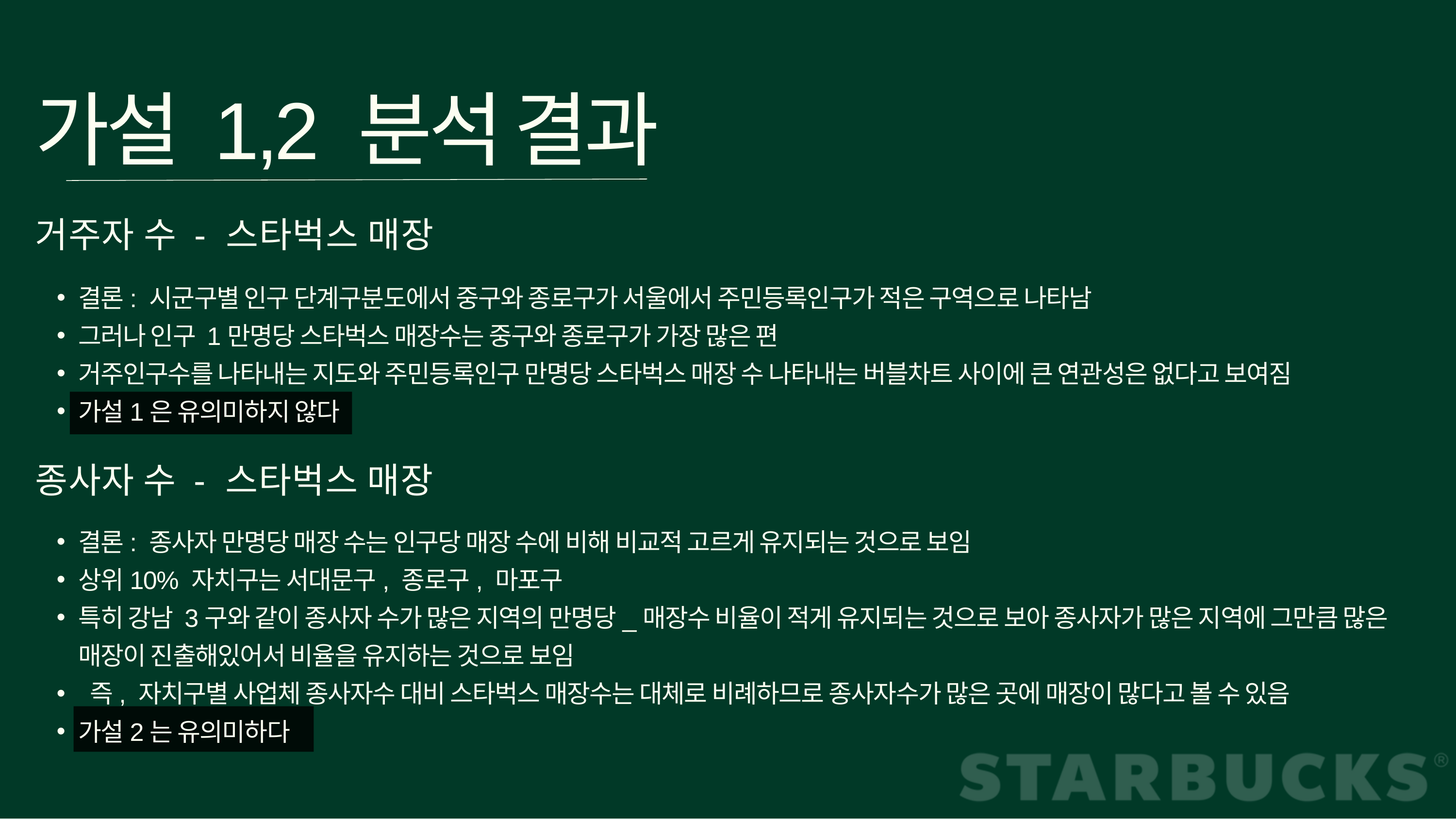

25

가설 1,2 분석 결과

거주자 수 - 스타벅스 매장
결론: 시군구별 인구 단계구분도에서 중구와 종로구가 서울에서 주민등록인구가 적은 구역으로 나타남
그러나 인구 1만명당 스타벅스 매장수는 중구와 종로구가 가장 많은 편
거주인구수를 나타내는 지도와 주민등록인구 만명당 스타벅스 매장 수 나타내는 버블차트 사이에 큰 연관성은 없다고 보여짐
가설1은 유의미하지 않다

종사자 수 - 스타벅스 매장
결론: 종사자 만명당 매장 수는 인구당 매장 수에 비해 비교적 고르게 유지되는 것으로 보임
상위10% 자치구는 서대문구, 종로구, 마포구
특히 강남 3구와 같이 종사자 수가 많은 지역의 만명당_매장수 비율이 적게 유지되는 것으로 보아 종사자가 많은 지역에 그만큼 많은 매장이 진출해있어서 비율을 유지하는 것으로 보임
 즉, 자치구별 사업체 종사자수 대비 스타벅스 매장수는 대체로 비례하므로 종사자수가 많은 곳에 매장이 많다고 볼 수 있음
가설2는 유의미하다